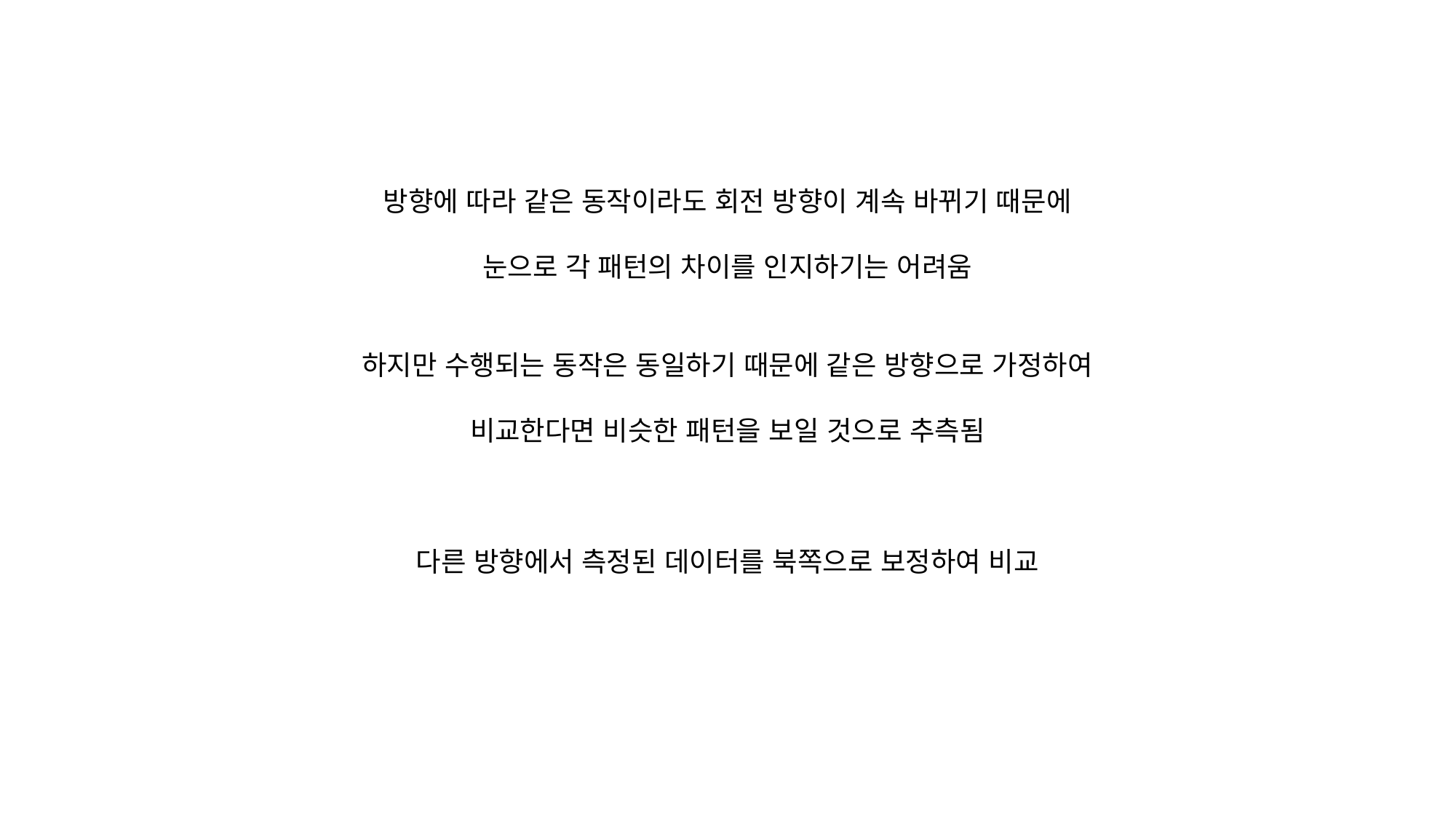

방향에 따라 같은 동작이라도 회전 방향이 계속 바뀌기 때문에

눈으로 각 패턴의 차이를 인지하기는 어려움

하지만 수행되는 동작은 동일하기 때문에 같은 방향으로 가정하여

비교한다면 비슷한 패턴을 보일 것으로 추측됨

다른 방향에서 측정된 데이터를 북쪽으로 보정하여 비교